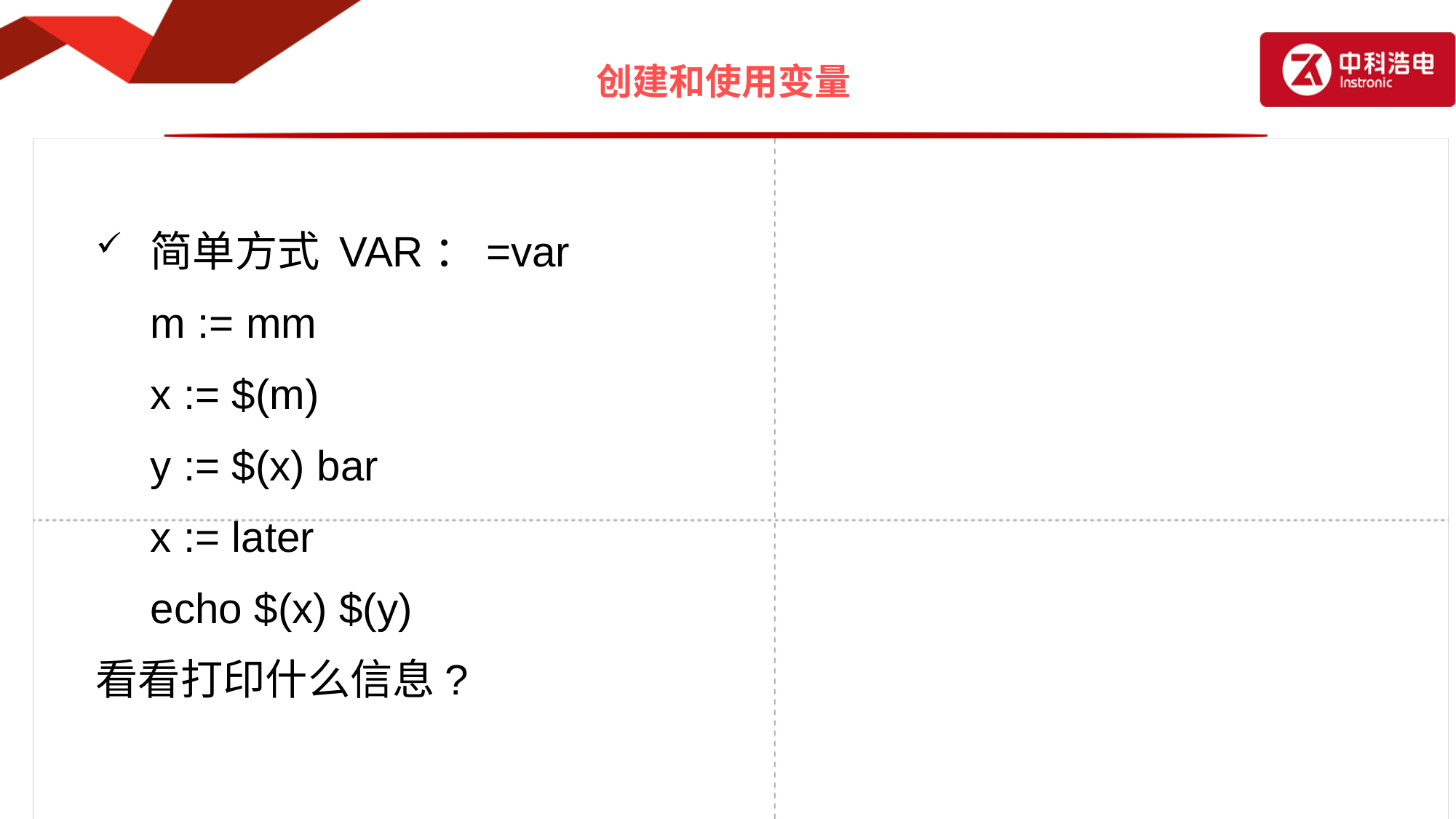

# 创建和使用变量

简单方式 VAR：=var
	m := mm
x := $(m)
y := $(x) bar
x := later
echo $(x) $(y)
看看打印什么信息?